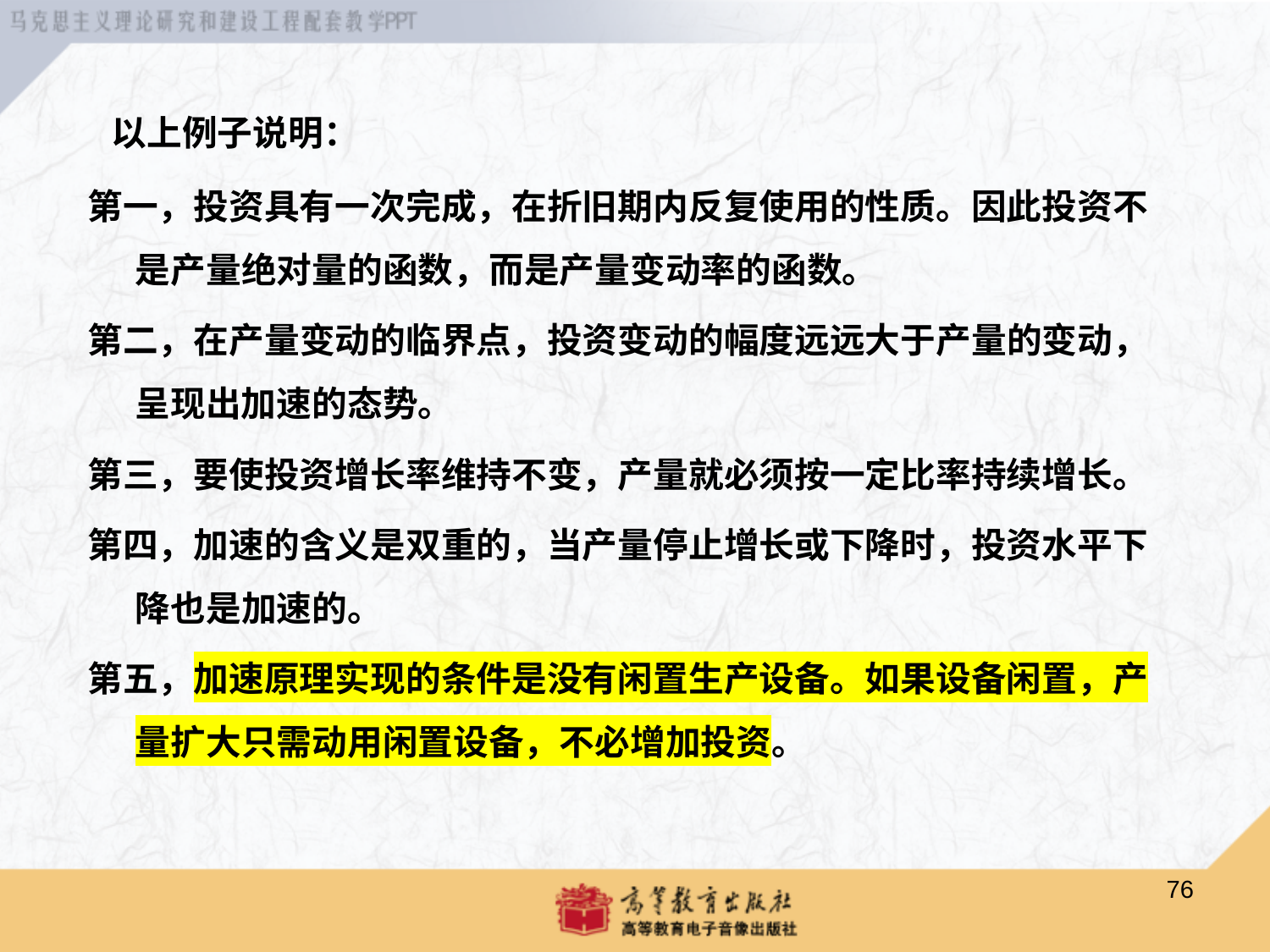

以上例子说明：
第一，投资具有一次完成，在折旧期内反复使用的性质。因此投资不是产量绝对量的函数，而是产量变动率的函数。
第二，在产量变动的临界点，投资变动的幅度远远大于产量的变动，呈现出加速的态势。
第三，要使投资增长率维持不变，产量就必须按一定比率持续增长。
第四，加速的含义是双重的，当产量停止增长或下降时，投资水平下降也是加速的。
第五，加速原理实现的条件是没有闲置生产设备。如果设备闲置，产量扩大只需动用闲置设备，不必增加投资。
76